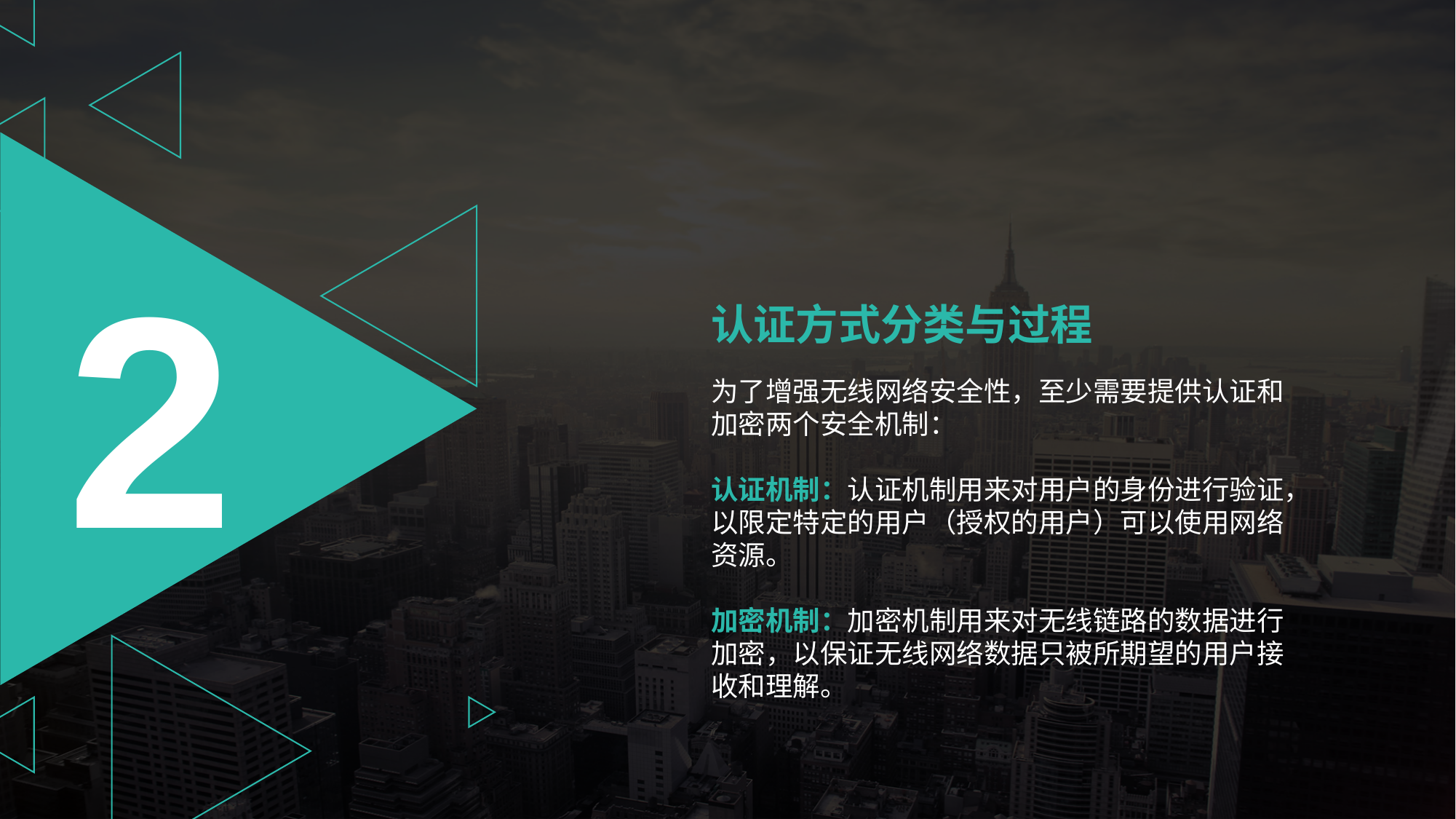

2
认证方式分类与过程
为了增强无线网络安全性，至少需要提供认证和加密两个安全机制：

认证机制：认证机制用来对用户的身份进行验证，以限定特定的用户（授权的用户）可以使用网络资源。

加密机制：加密机制用来对无线链路的数据进行加密，以保证无线网络数据只被所期望的用户接收和理解。